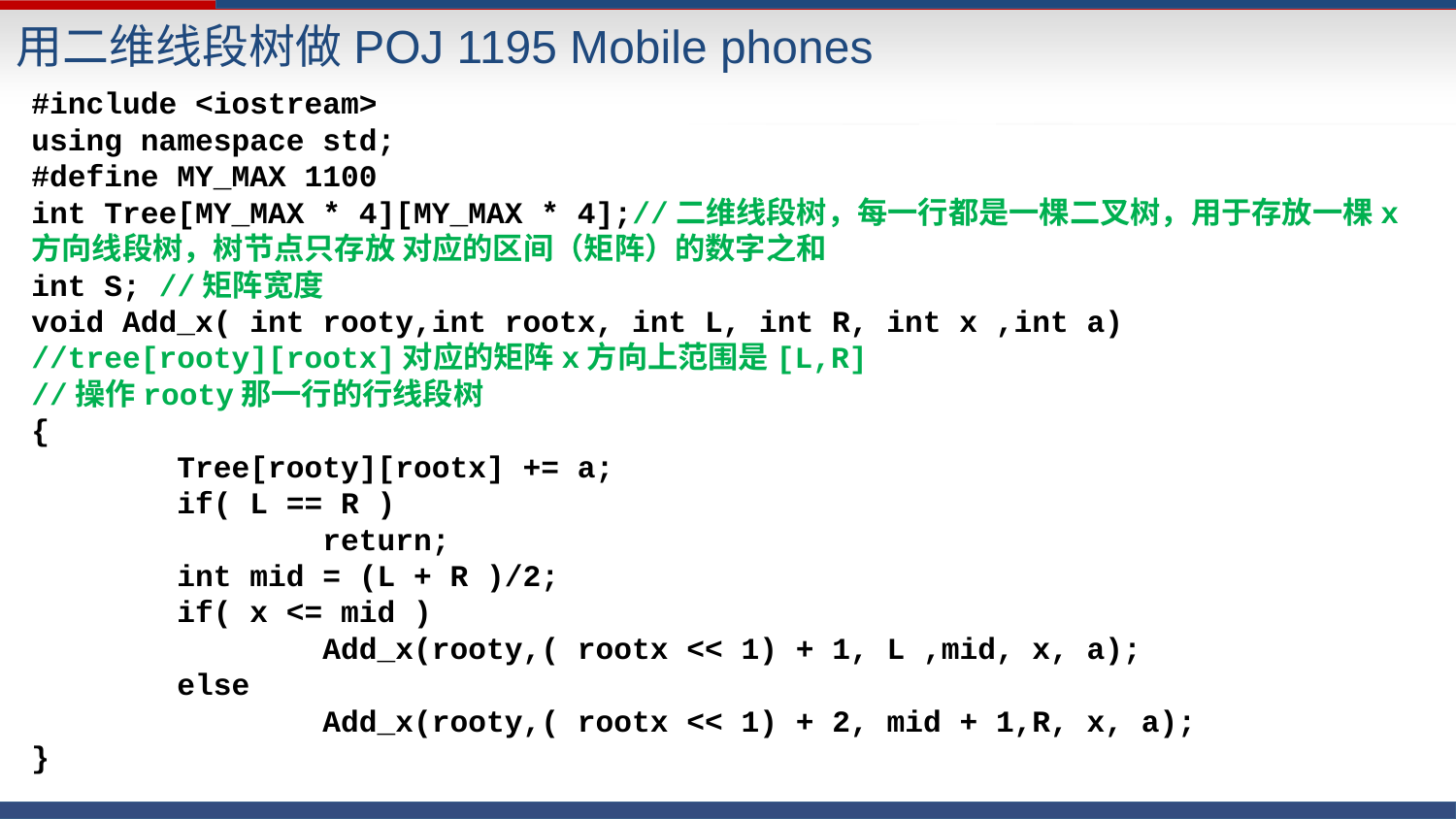

# 用二维线段树做POJ 1195 Mobile phones
#include <iostream>
using namespace std;
#define MY_MAX 1100
int Tree[MY_MAX * 4][MY_MAX * 4];//二维线段树，每一行都是一棵二叉树，用于存放一棵x方向线段树，树节点只存放 对应的区间（矩阵）的数字之和
int S; //矩阵宽度
void Add_x( int rooty,int rootx, int L, int R, int x ,int a)
//tree[rooty][rootx]对应的矩阵x方向上范围是[L,R]
//操作rooty那一行的行线段树
{
	Tree[rooty][rootx] += a;
	if( L == R )
		return;
	int mid = (L + R )/2;
	if( x <= mid )
		Add_x(rooty,( rootx << 1) + 1, L ,mid, x, a);
	else
		Add_x(rooty,( rootx << 1) + 2, mid + 1,R, x, a);
}